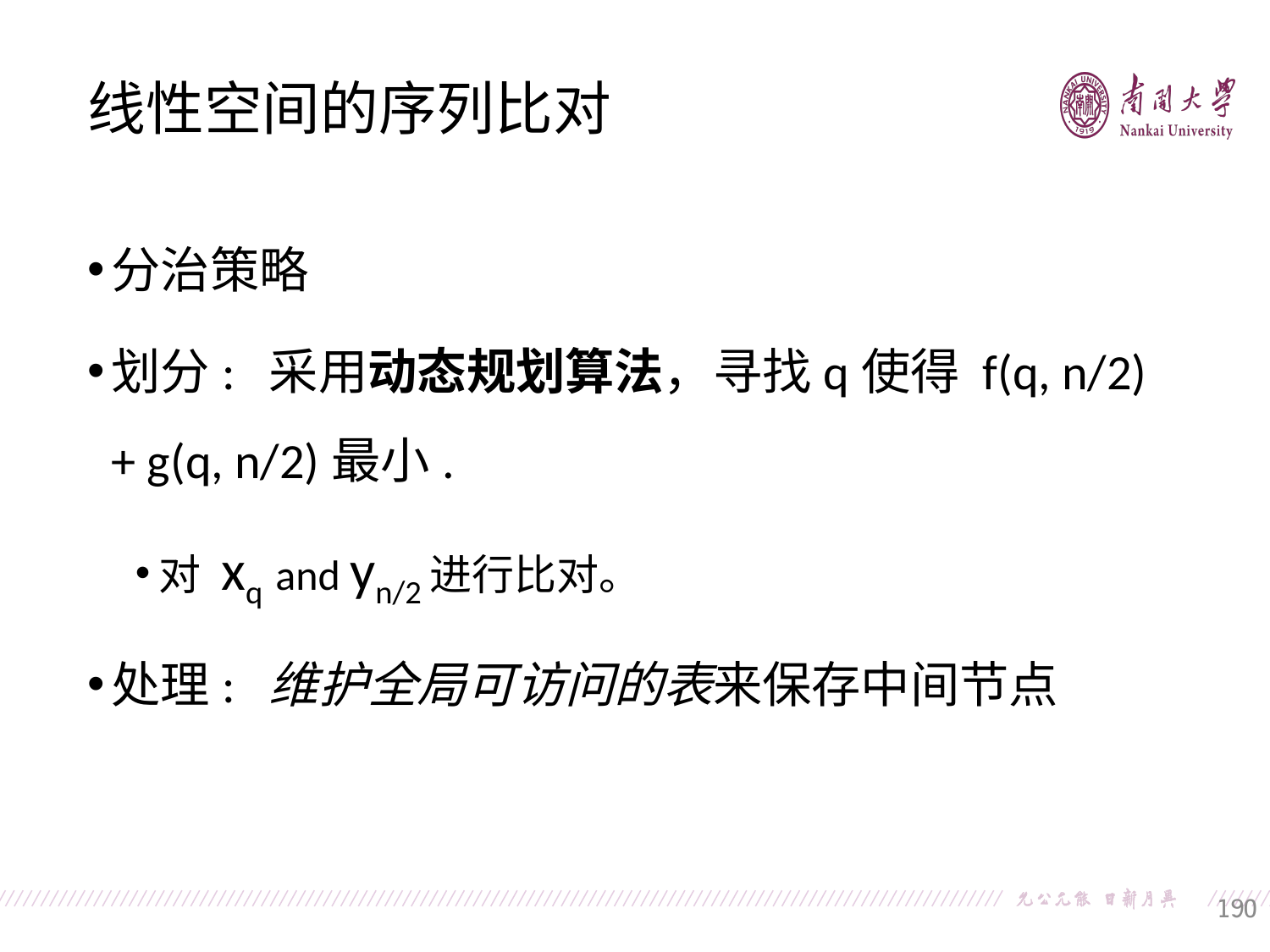

线性空间的序列比对
分治策略
划分:  采用动态规划算法，寻找q使得 f(q, n/2) + g(q, n/2)最小.
对 xq and yn/2进行比对。
处理:  维护全局可访问的表来保存中间节点
190